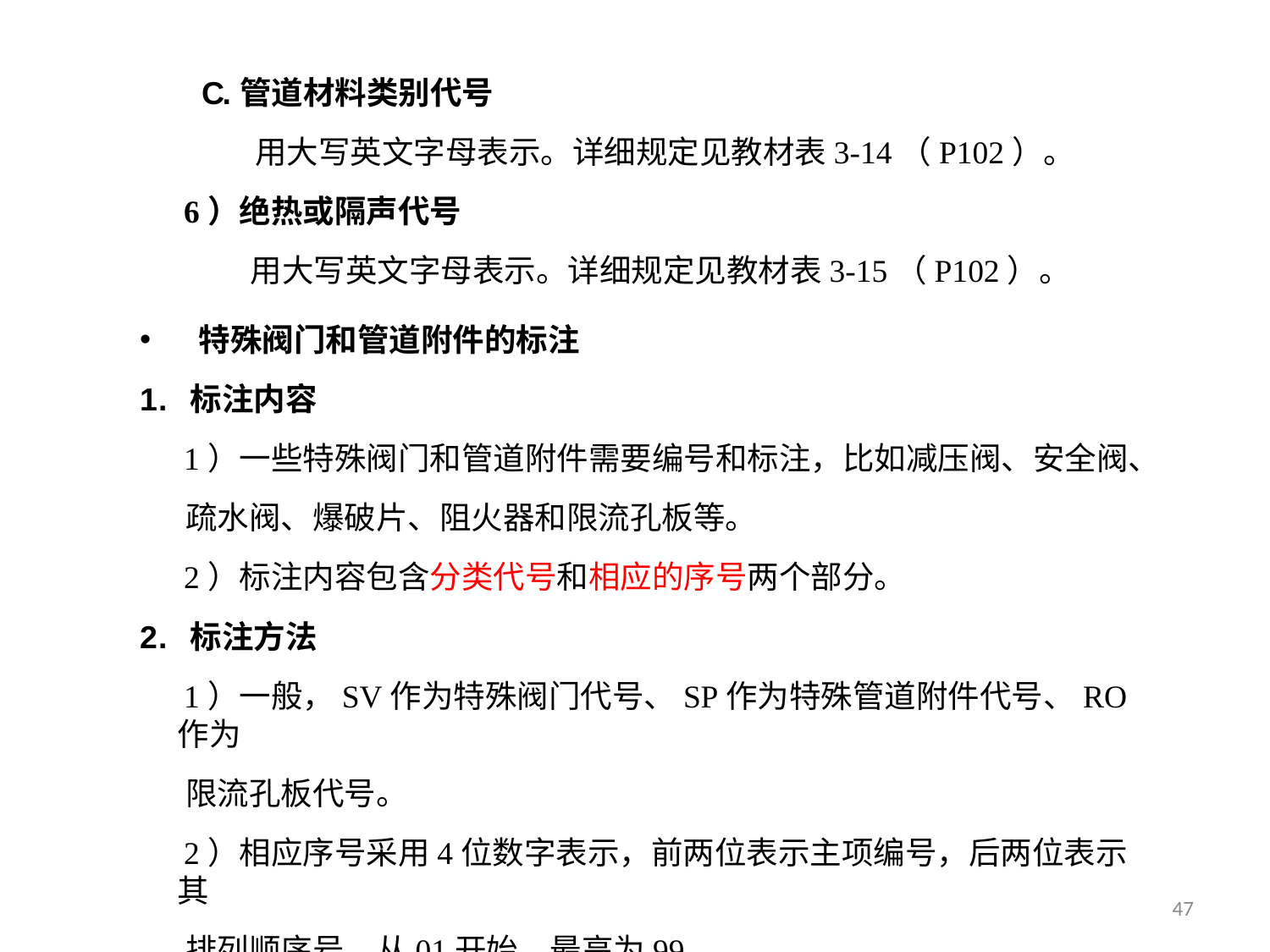

管道材料类别代号
        用大写英文字母表示。详细规定见教材表3-14（P102）。
       6）绝热或隔声代号
                用大写英文字母表示。详细规定见教材表3-15（P102）。
特殊阀门和管道附件的标注
标注内容
       1）一些特殊阀门和管道附件需要编号和标注，比如减压阀、安全阀、
       疏水阀、爆破片、阻火器和限流孔板等。
       2）标注内容包含分类代号和相应的序号两个部分。
标注方法
       1）一般，SV作为特殊阀门代号、SP作为特殊管道附件代号、RO作为
       限流孔板代号。
       2）相应序号采用4位数字表示，前两位表示主项编号，后两位表示其
       排列顺序号，从01开始，最高为99。

47